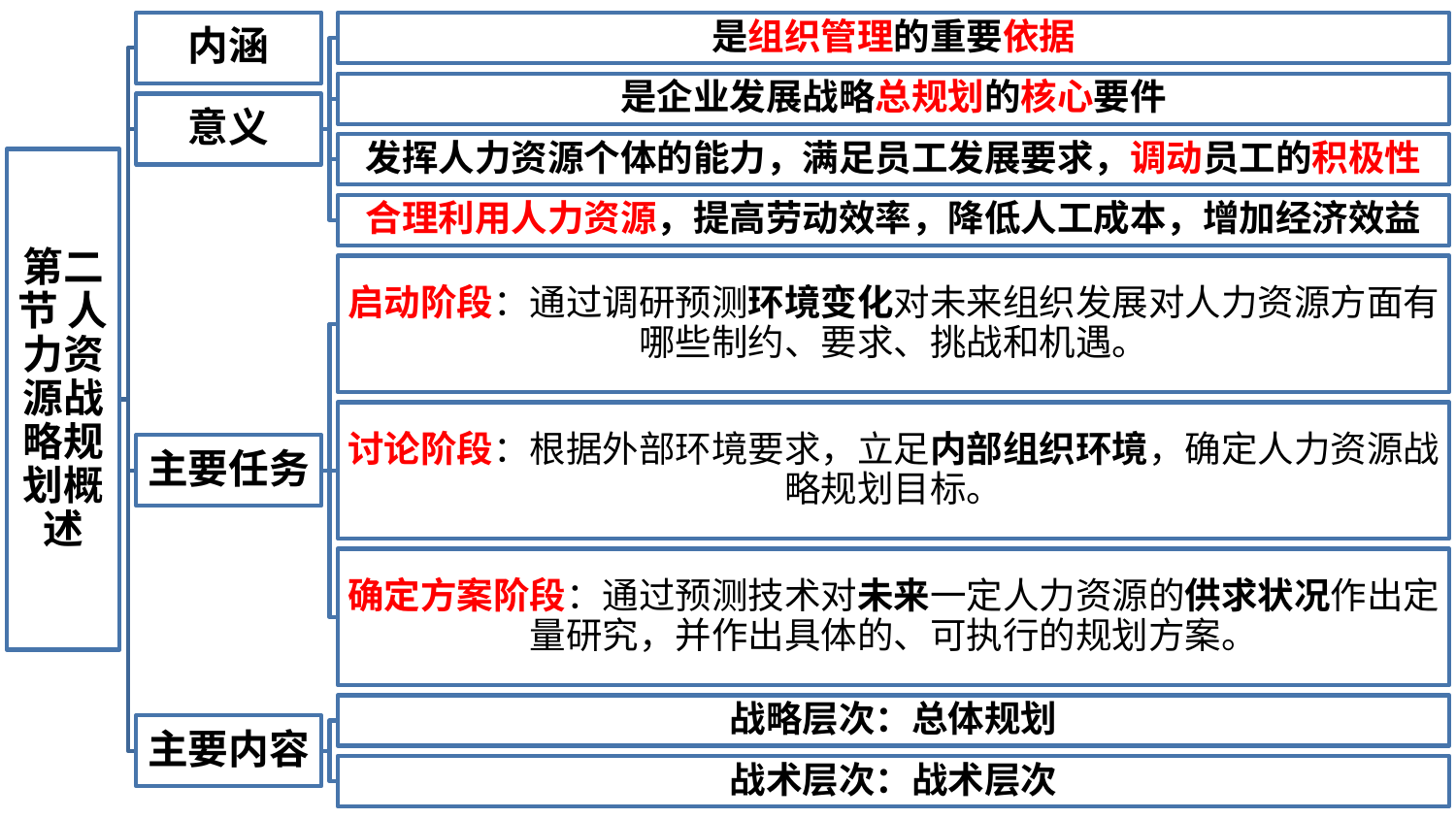

第二节 人力资源战略规划概述
内涵
意义
是组织管理的重要依据
是企业发展战略总规划的核心要件
发挥人力资源个体的能力，满足员工发展要求，调动员工的积极性
合理利用人力资源，提高劳动效率，降低人工成本，增加经济效益
主要任务
启动阶段：通过调研预测环境变化对未来组织发展对人力资源方面有哪些制约、要求、挑战和机遇。
讨论阶段：根据外部环境要求，立足内部组织环境，确定人力资源战略规划目标。
确定方案阶段：通过预测技术对未来一定人力资源的供求状况作出定量研究，并作出具体的、可执行的规划方案。
主要内容
战略层次：总体规划
战术层次：战术层次
多题型